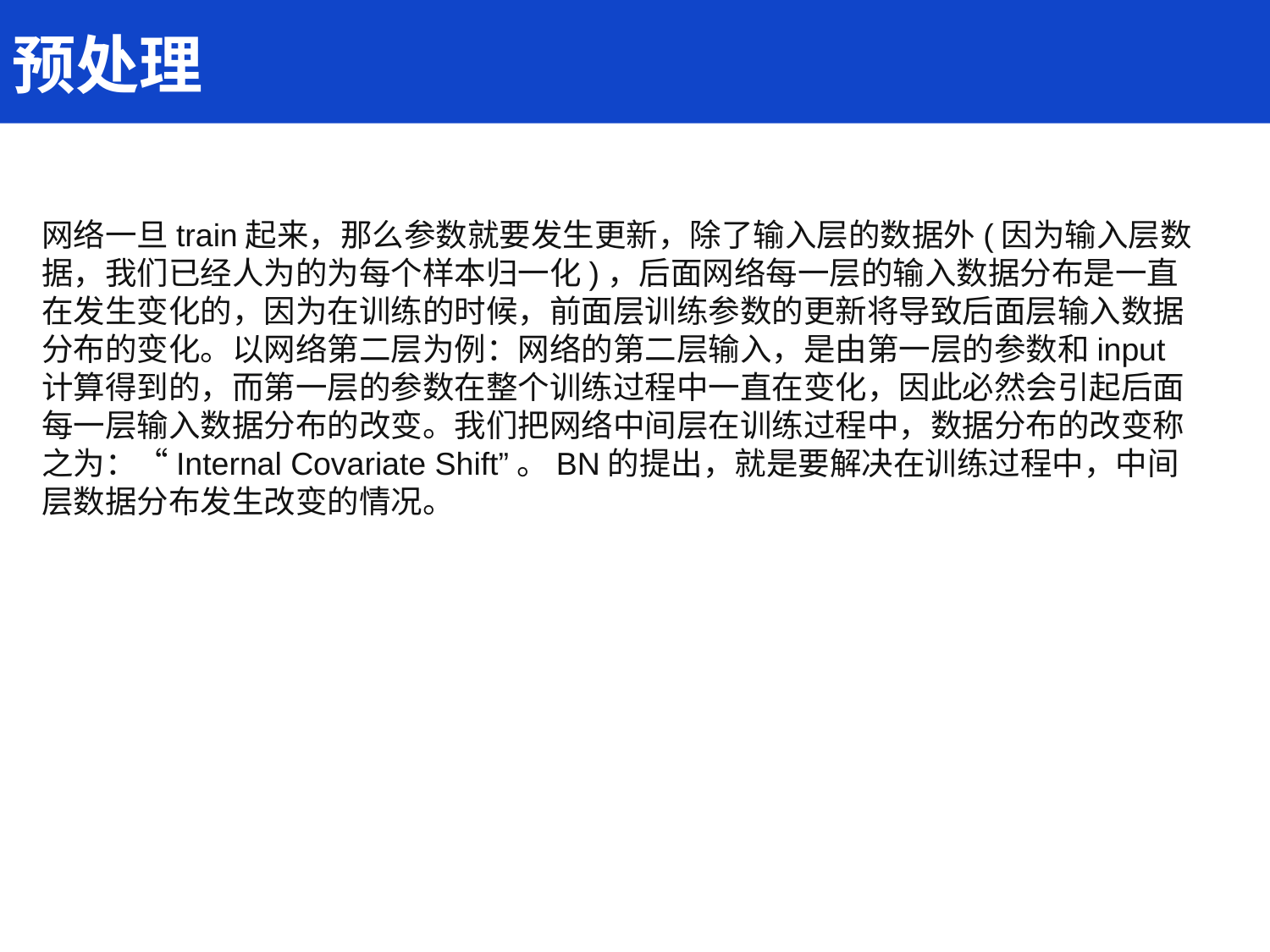

预处理
网络一旦train起来，那么参数就要发生更新，除了输入层的数据外(因为输入层数据，我们已经人为的为每个样本归一化)，后面网络每一层的输入数据分布是一直在发生变化的，因为在训练的时候，前面层训练参数的更新将导致后面层输入数据分布的变化。以网络第二层为例：网络的第二层输入，是由第一层的参数和input计算得到的，而第一层的参数在整个训练过程中一直在变化，因此必然会引起后面每一层输入数据分布的改变。我们把网络中间层在训练过程中，数据分布的改变称之为：“Internal Covariate Shift”。BN的提出，就是要解决在训练过程中，中间层数据分布发生改变的情况。